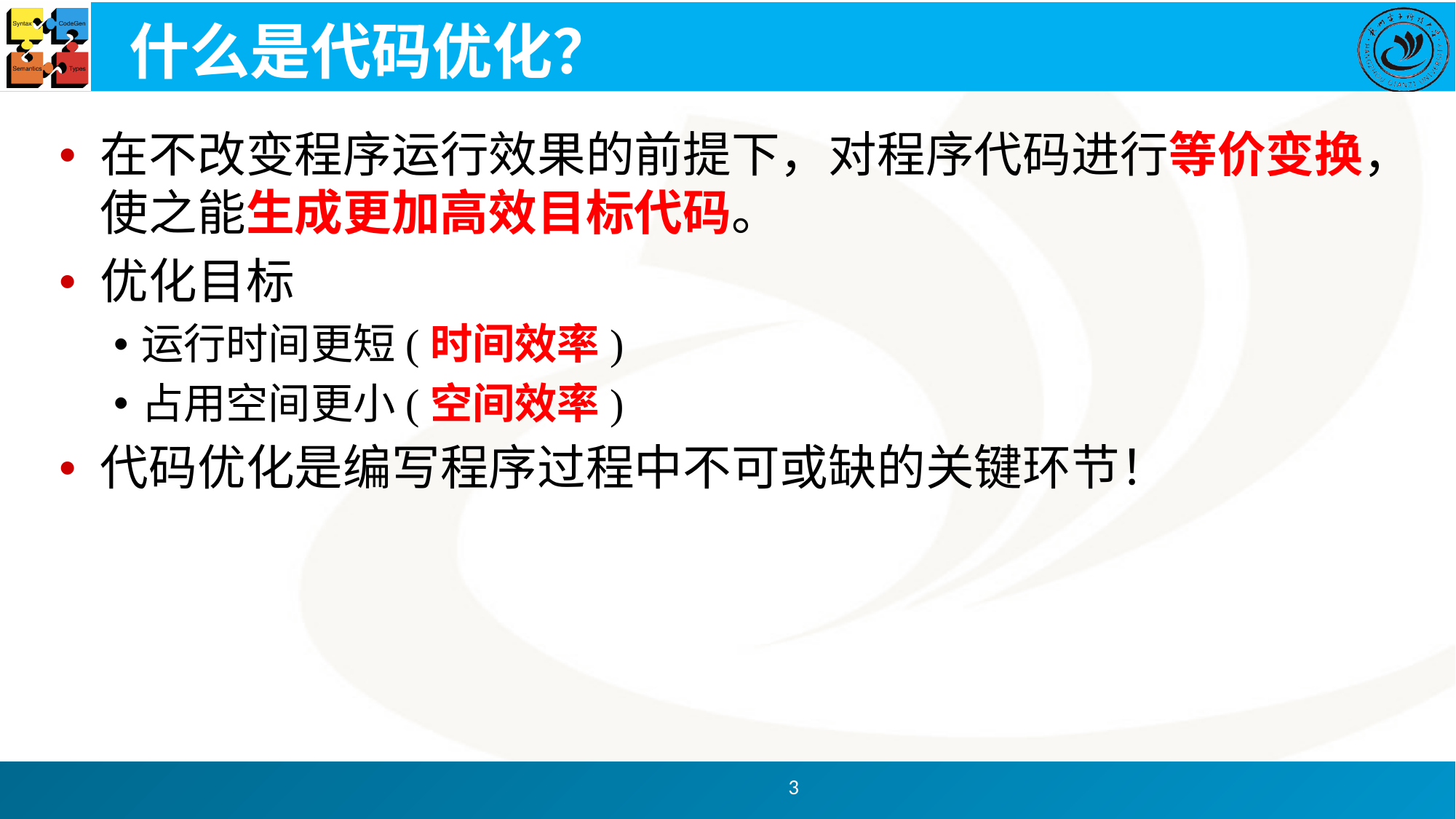

# 什么是代码优化？
在不改变程序运行效果的前提下，对程序代码进行等价变换，使之能生成更加高效目标代码。
优化目标
运行时间更短(时间效率)
占用空间更小(空间效率)
代码优化是编写程序过程中不可或缺的关键环节！
3